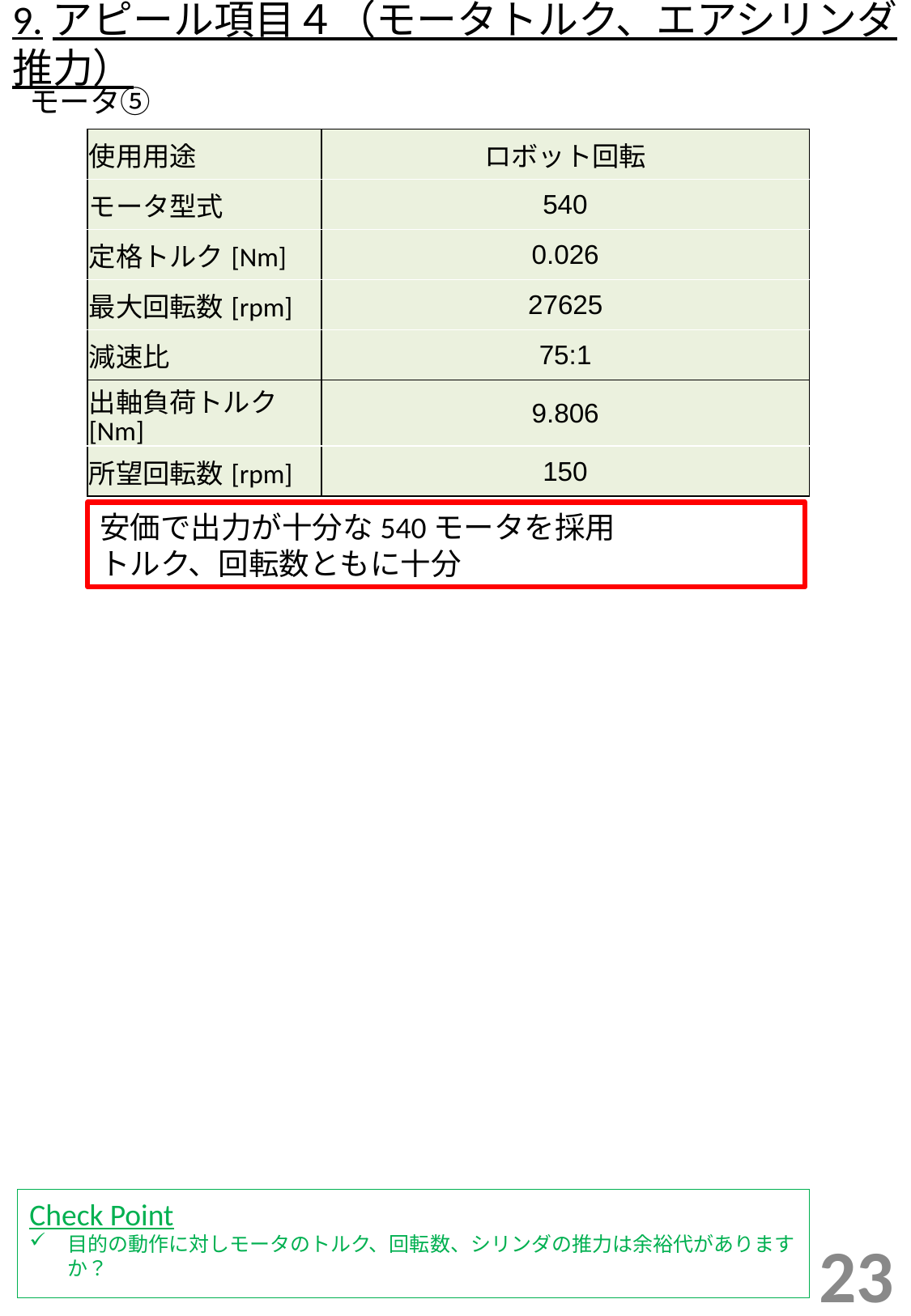

# 9.アピール項目４（モータトルク、エアシリンダ推力）
モータ⑤
| 使用用途 | ロボット回転 |
| --- | --- |
| モータ型式 | 540 |
| 定格トルク[Nm] | 0.026 |
| 最大回転数[rpm] | 27625 |
| 減速比 | 75:1 |
| 出軸負荷トルク[Nm] | 9.806 |
| 所望回転数[rpm] | 150 |
安価で出力が十分な540モータを採用
トルク、回転数ともに十分
Check Point
目的の動作に対しモータのトルク、回転数、シリンダの推力は余裕代がありますか？
23